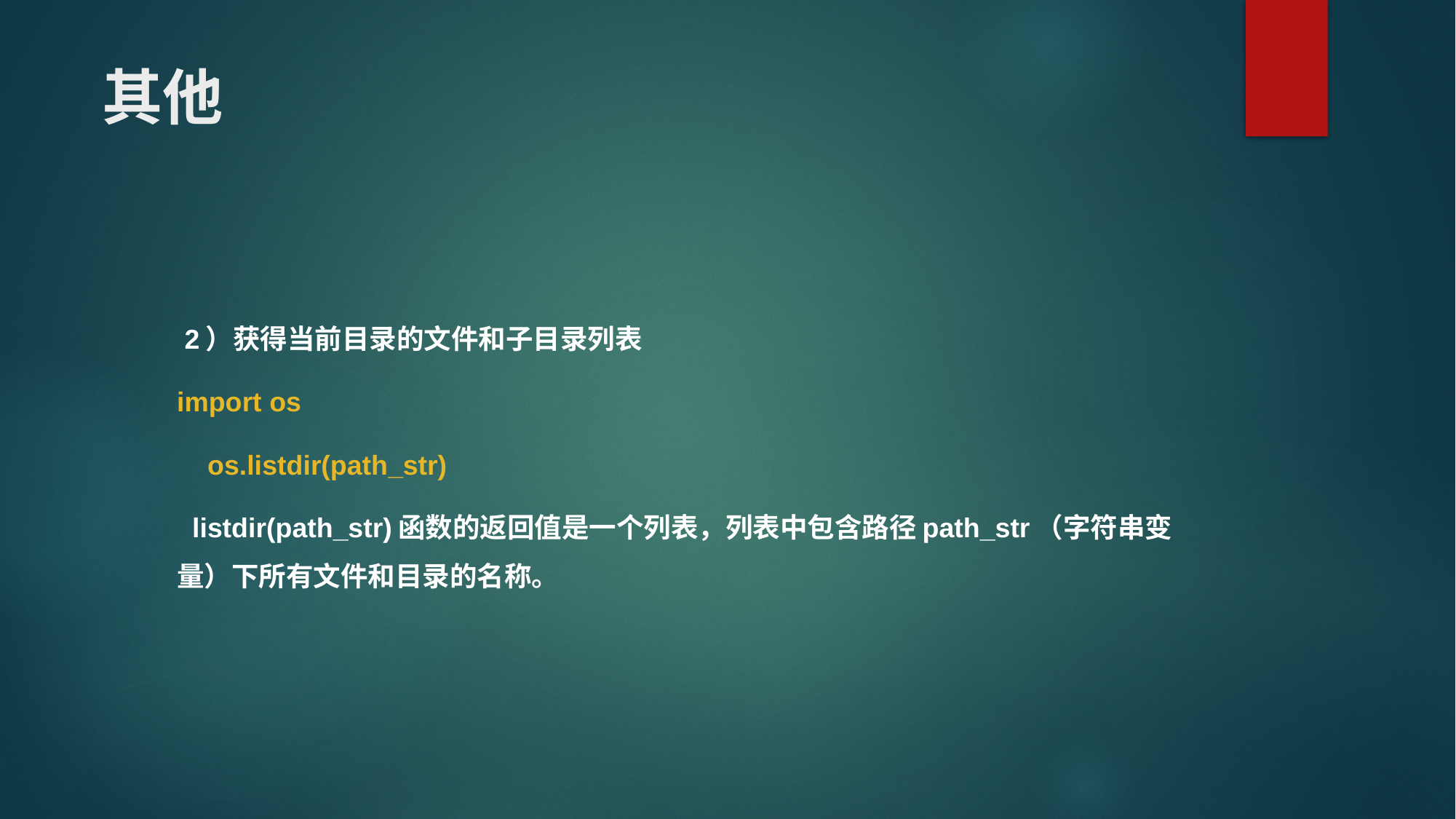

其他
 2）获得当前目录的文件和子目录列表
import os
    os.listdir(path_str)
  listdir(path_str)函数的返回值是一个列表，列表中包含路径path_str（字符串变量）下所有文件和目录的名称。